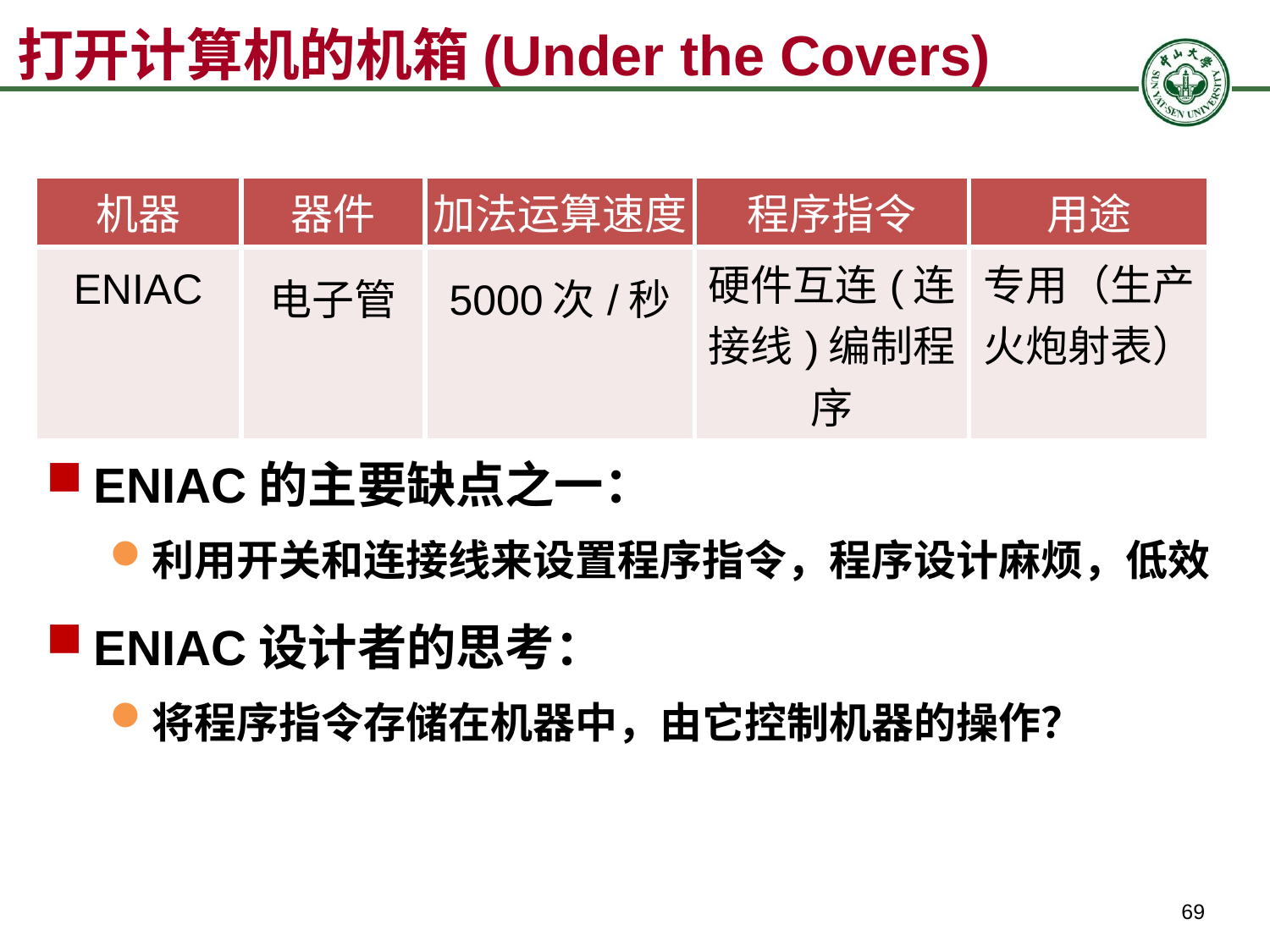

# 打开计算机的机箱(Under the Covers)
| 机器 | 器件 | 加法运算速度 | 程序指令 | 用途 |
| --- | --- | --- | --- | --- |
| ENIAC | 电子管 | 5000次/秒 | 硬件互连(连接线)编制程序 | 专用（生产火炮射表） |
ENIAC的主要缺点之一：
利用开关和连接线来设置程序指令，程序设计麻烦，低效
ENIAC设计者的思考：
将程序指令存储在机器中，由它控制机器的操作？